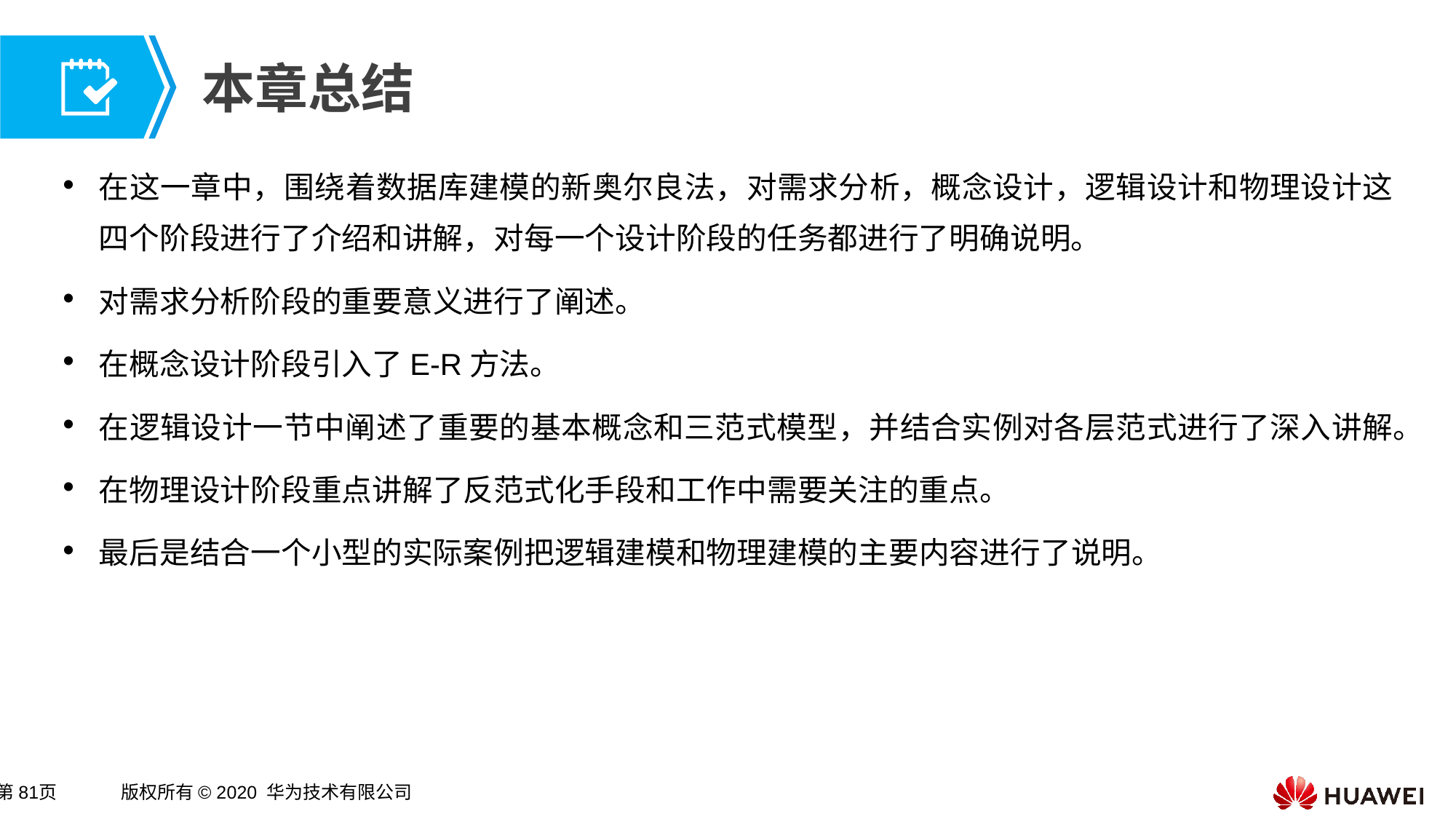

在这一章中，围绕着数据库建模的新奥尔良法，对需求分析，概念设计，逻辑设计和物理设计这四个阶段进行了介绍和讲解，对每一个设计阶段的任务都进行了明确说明。
对需求分析阶段的重要意义进行了阐述。
在概念设计阶段引入了E-R方法。
在逻辑设计一节中阐述了重要的基本概念和三范式模型，并结合实例对各层范式进行了深入讲解。
在物理设计阶段重点讲解了反范式化手段和工作中需要关注的重点。
最后是结合一个小型的实际案例把逻辑建模和物理建模的主要内容进行了说明。